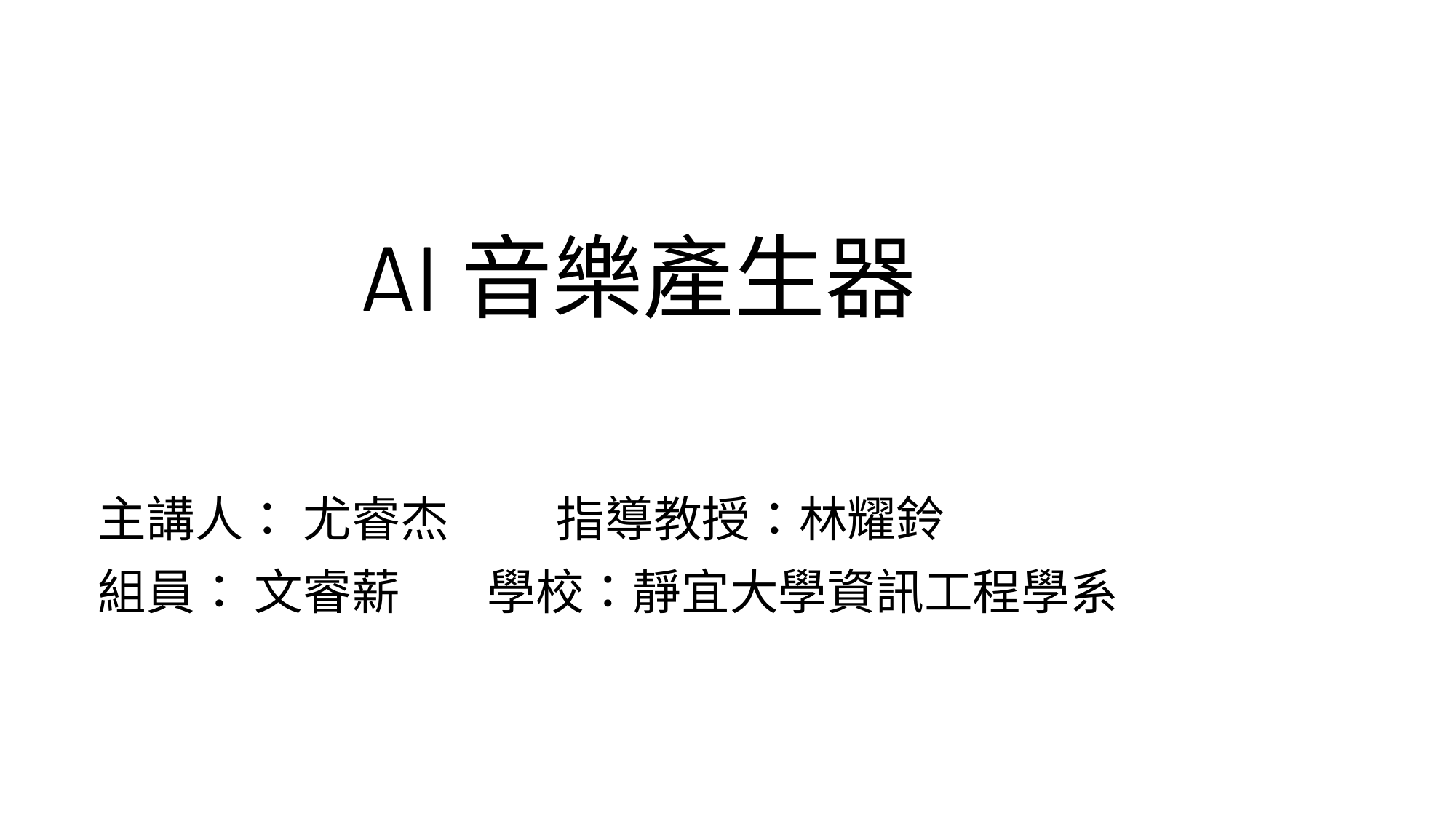

# AI音樂產生器
主講人： 尤睿杰 	  指導教授：林耀鈴
組員： 文睿薪        學校：靜宜大學資訊工程學系